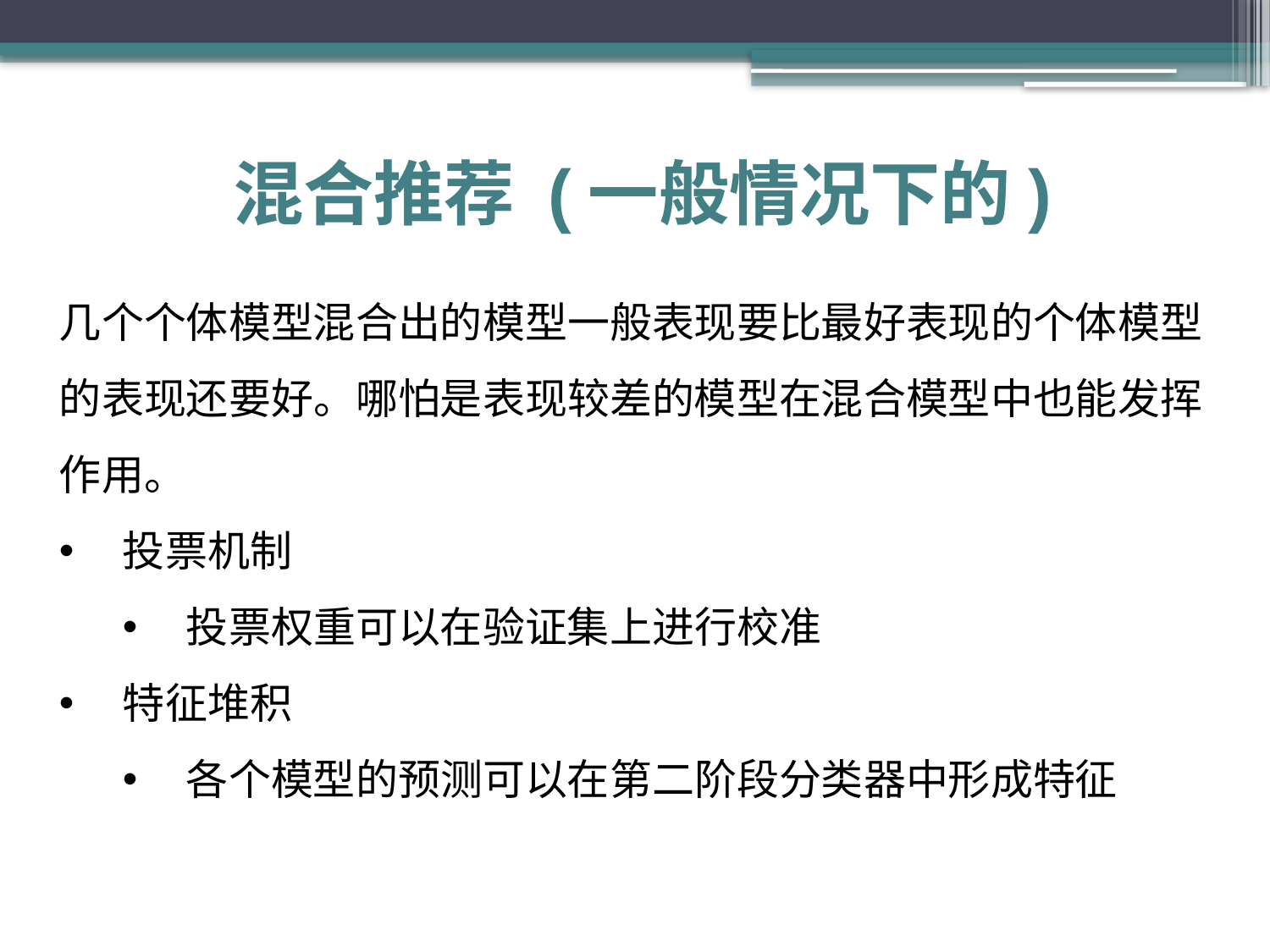

混合推荐 (一般情况下的)
几个个体模型混合出的模型一般表现要比最好表现的个体模型的表现还要好。哪怕是表现较差的模型在混合模型中也能发挥作用。
投票机制
投票权重可以在验证集上进行校准
特征堆积
各个模型的预测可以在第二阶段分类器中形成特征